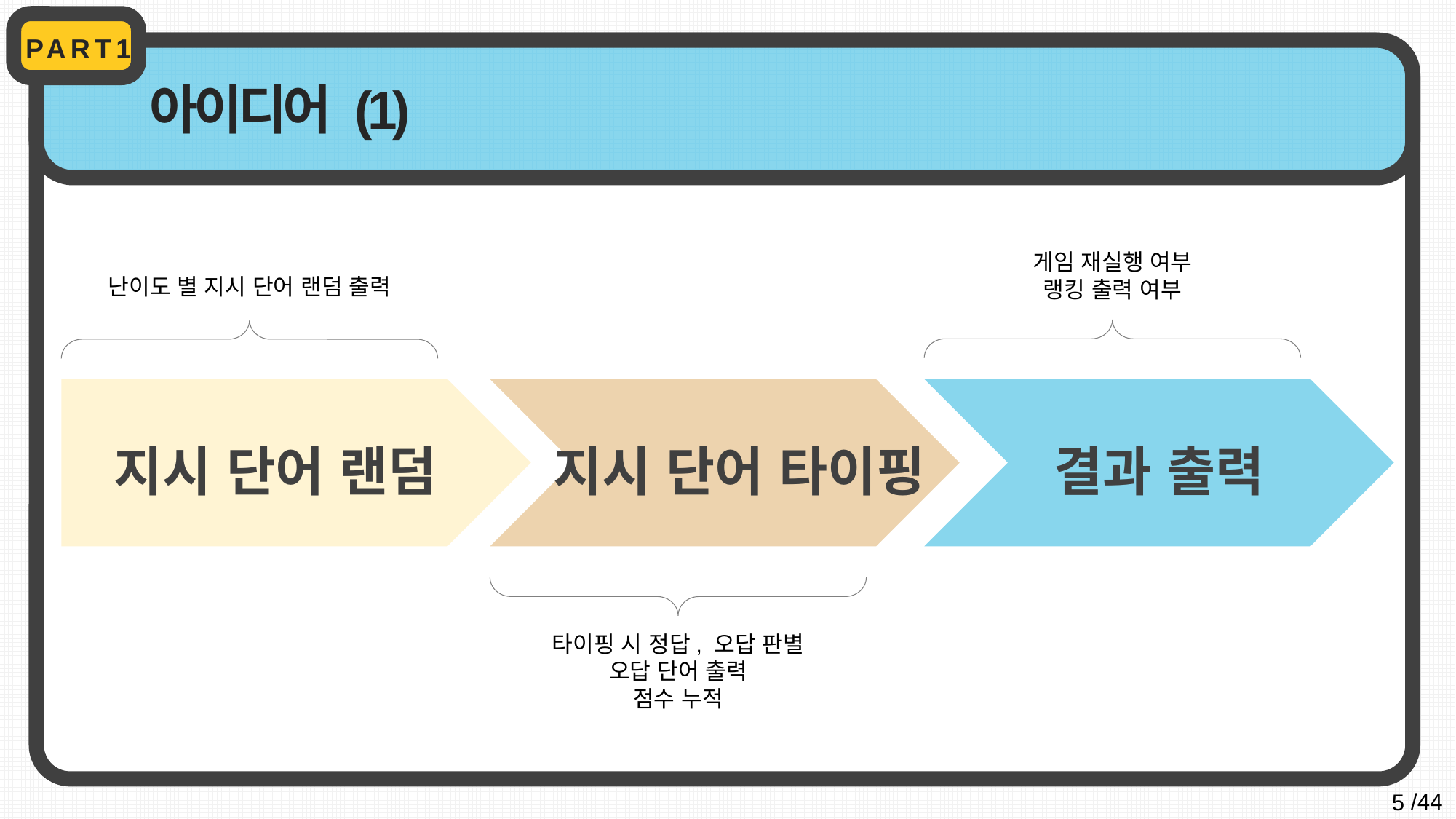

PART1

아이디어 (1)

게임 재실행 여부
랭킹 출력 여부
난이도 별 지시 단어 랜덤 출력

지시 단어 랜덤
결과 출력
지시 단어 타이핑
타이핑 시 정답, 오답 판별
오답 단어 출력
점수 누적
5